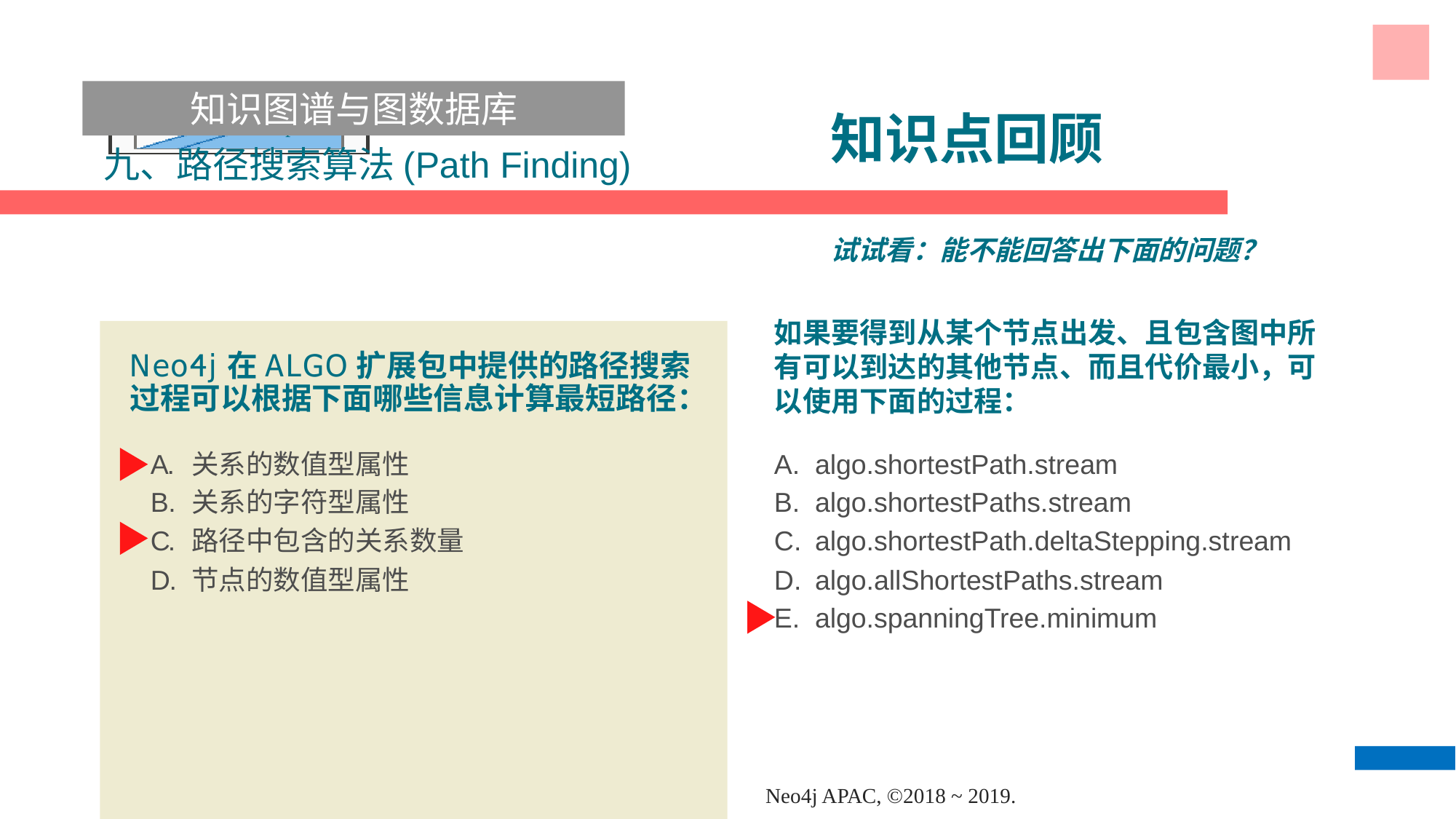

知识图谱与图数据库

# 知识点回顾
九、路径搜索算法(Path Finding)
试试看：能不能回答出下面的问题？
如果要得到从某个节点出发、且包含图中所有可以到达的其他节点、而且代价最小，可以使用下面的过程：
Neo4j在ALGO扩展包中提供的路径搜索过程可以根据下面哪些信息计算最短路径：

关系的数值型属性
关系的字符型属性
路径中包含的关系数量
节点的数值型属性

algo.shortestPath.stream
algo.shortestPaths.stream
algo.shortestPath.deltaStepping.stream
algo.allShortestPaths.stream
algo.spanningTree.minimum